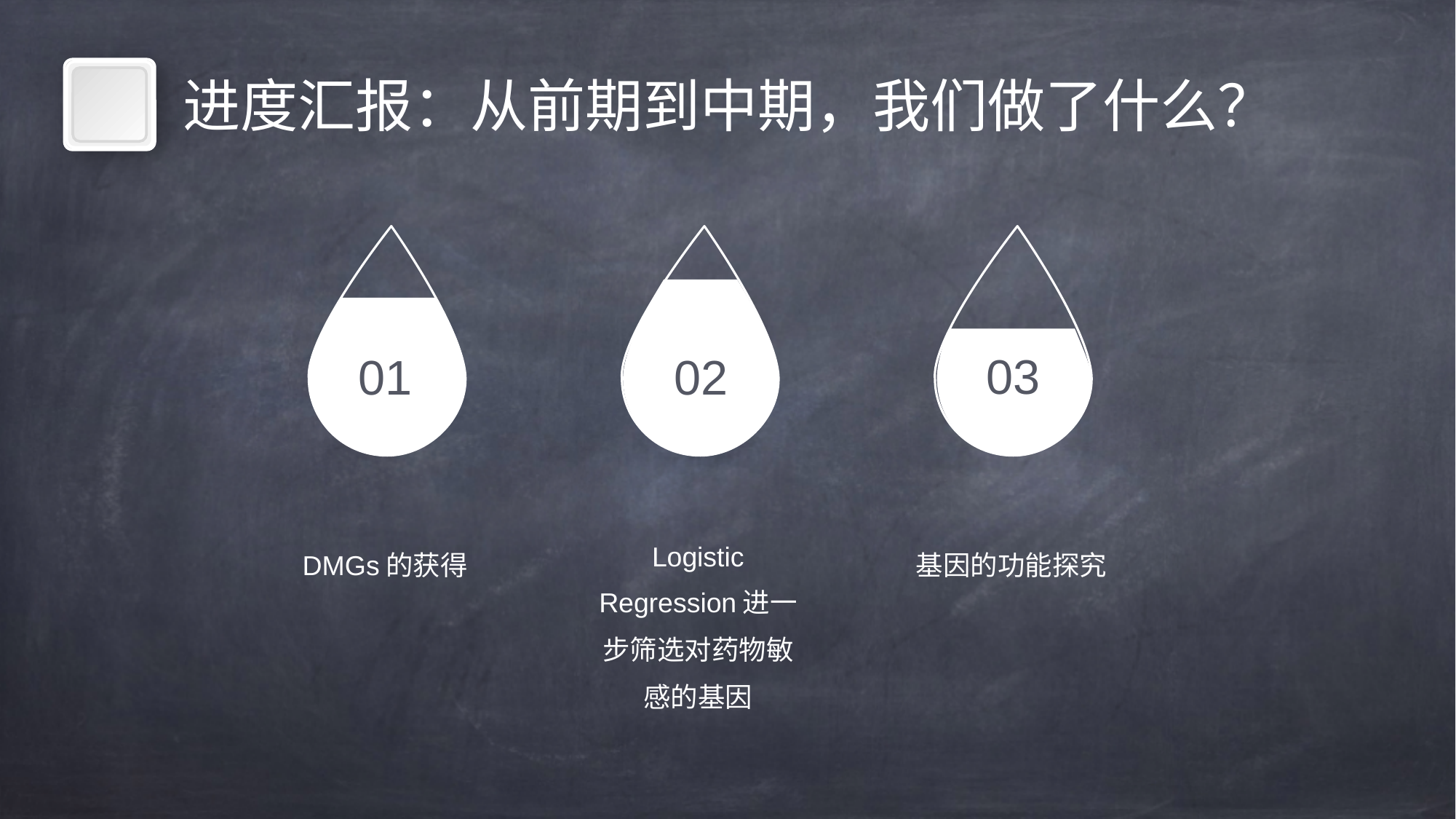

进度汇报：从前期到中期，我们做了什么？

03
01
02
DMGs的获得
Logistic Regression进一步筛选对药物敏感的基因
基因的功能探究